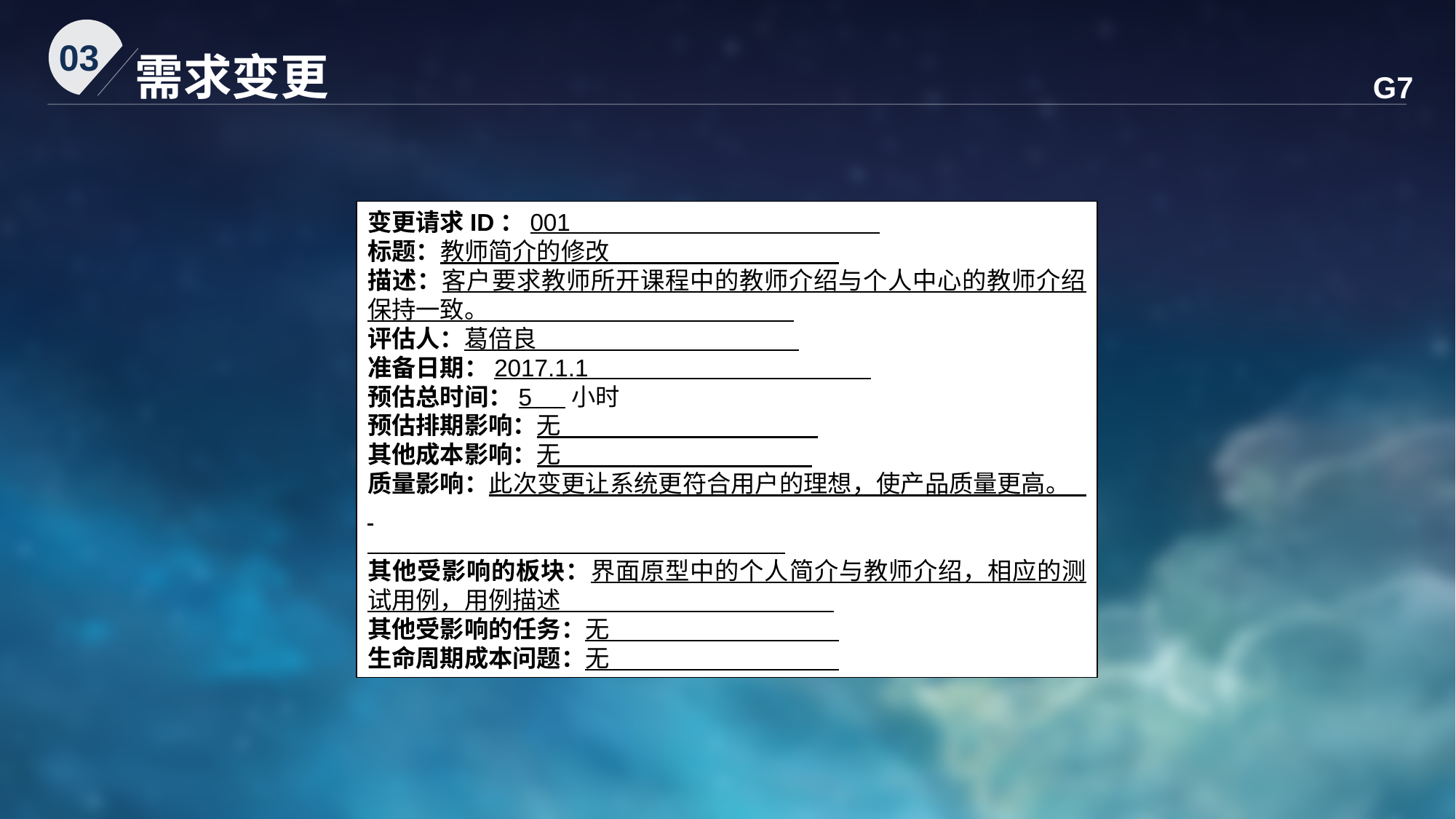

03
需求变更
G7
变更请求ID：001
标题：教师简介的修改
描述：客户要求教师所开课程中的教师介绍与个人中心的教师介绍保持一致。
评估人：葛倍良
准备日期：2017.1.1
预估总时间：5     小时
预估排期影响：无
其他成本影响：无
质量影响：此次变更让系统更符合用户的理想，使产品质量更高。

其他受影响的板块：界面原型中的个人简介与教师介绍，相应的测试用例，用例描述
其他受影响的任务：无
生命周期成本问题：无